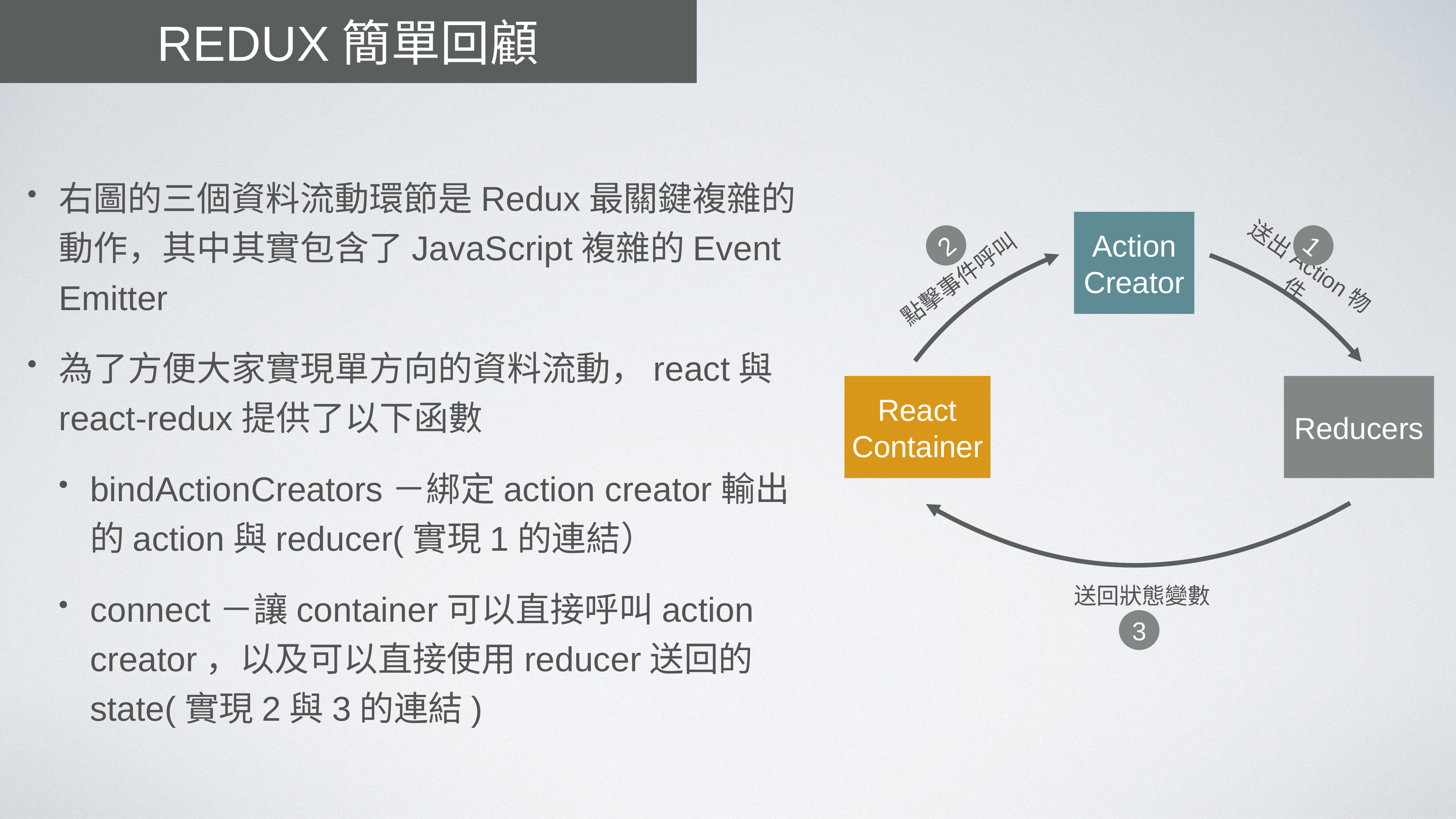

# Redux簡單回顧
右圖的三個資料流動環節是Redux最關鍵複雜的動作，其中其實包含了JavaScript複雜的Event Emitter
為了方便大家實現單方向的資料流動，react與react-redux提供了以下函數
bindActionCreators－綁定action creator輸出的action與reducer(實現1的連結）
connect－讓container可以直接呼叫action creator，以及可以直接使用reducer送回的state(實現2與3的連結)
Action Creator

送出Action物件
點擊事件呼叫
React Container
Reducers

送回狀態變數
2
1
3